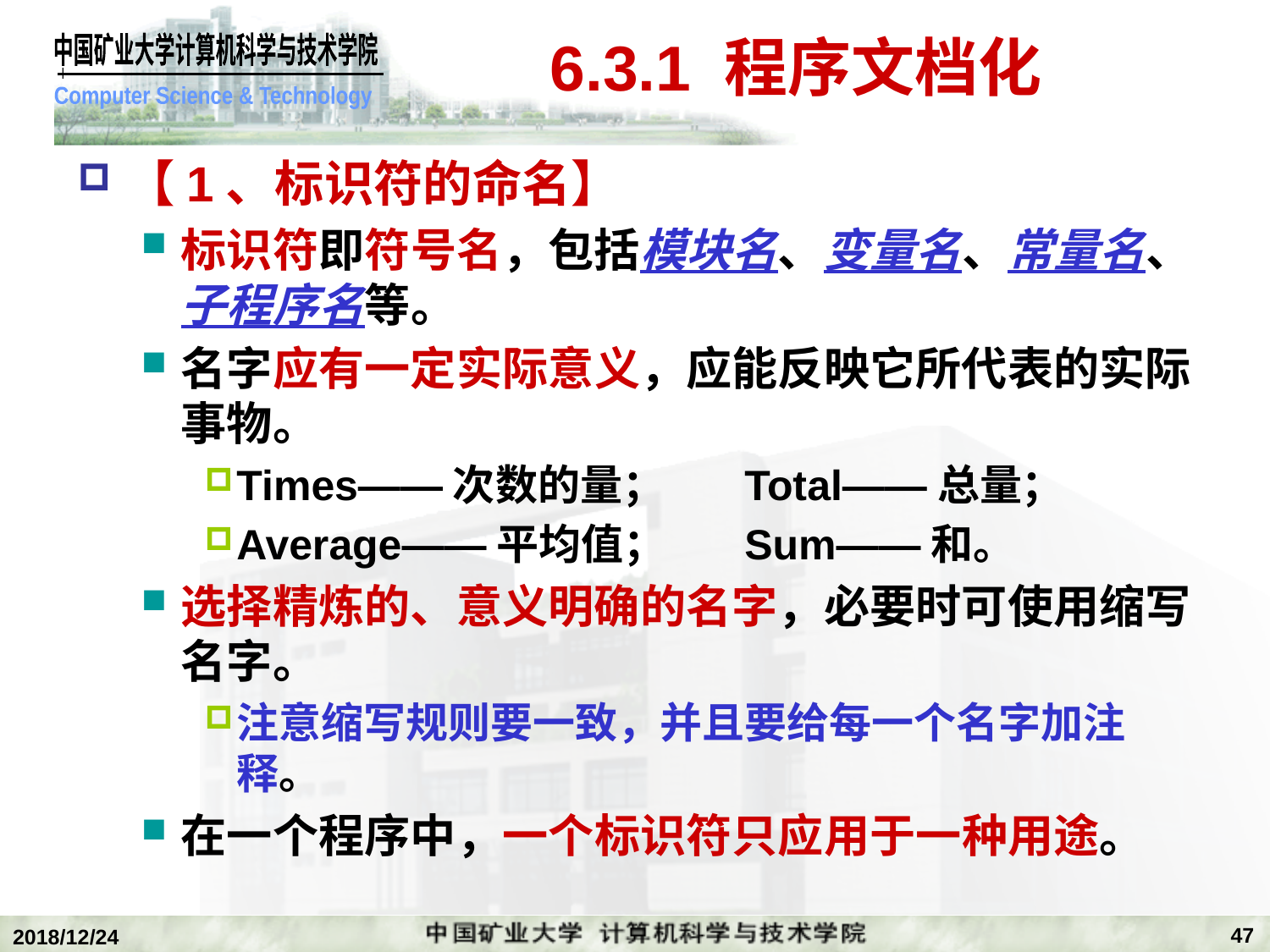

# 6.3.1 程序文档化
【1、标识符的命名】
标识符即符号名，包括模块名、变量名、常量名、子程序名等。
名字应有一定实际意义，应能反映它所代表的实际事物。
Times——次数的量；	Total——总量；
Average——平均值； 	Sum——和。
选择精炼的、意义明确的名字，必要时可使用缩写名字。
注意缩写规则要一致，并且要给每一个名字加注释。
在一个程序中，一个标识符只应用于一种用途。
47
2018/12/24